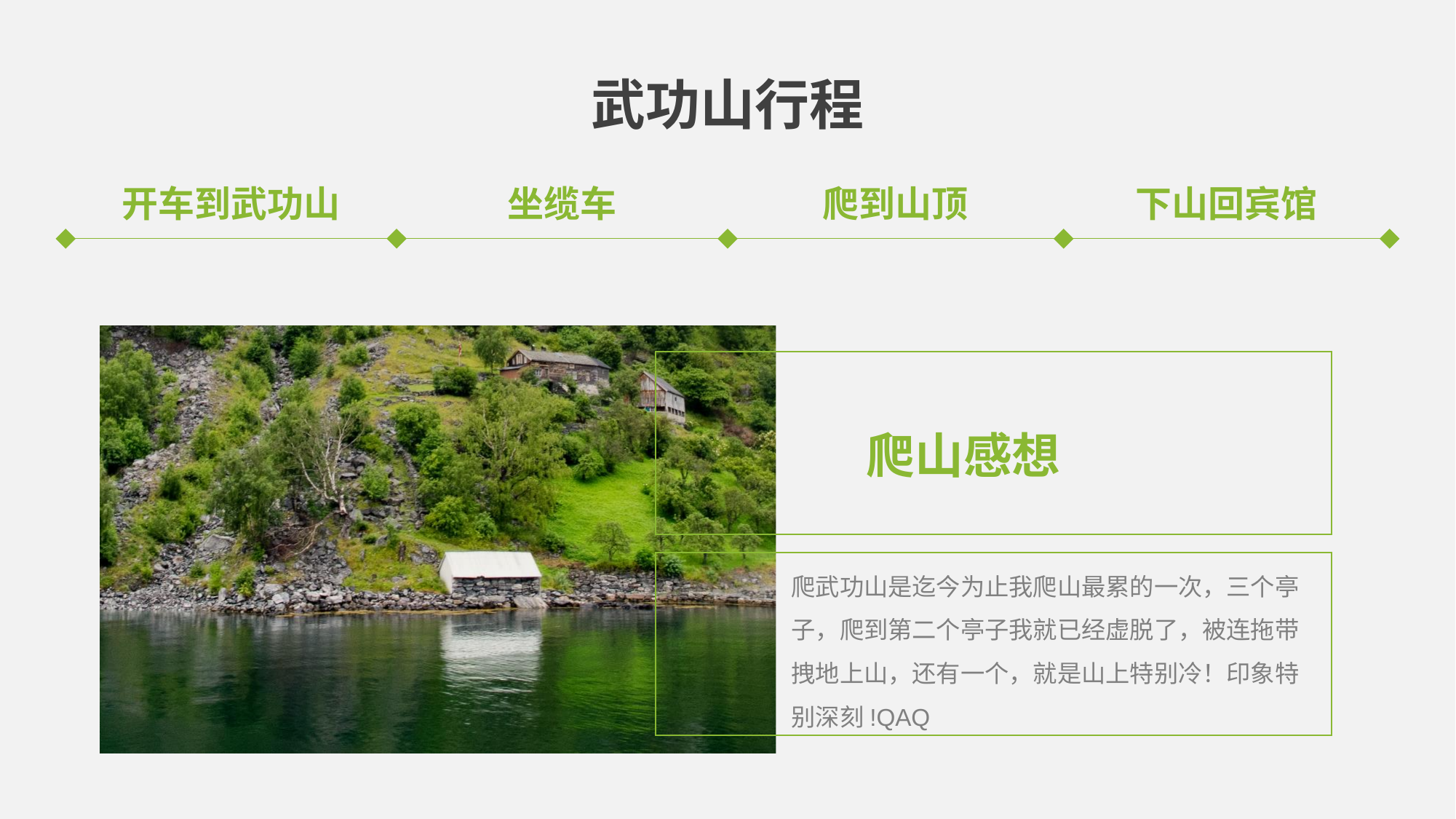

武功山行程
开车到武功山
坐缆车
爬到山顶
下山回宾馆

爬山感想
爬武功山是迄今为止我爬山最累的一次，三个亭子，爬到第二个亭子我就已经虚脱了，被连拖带拽地上山，还有一个，就是山上特别冷！印象特别深刻!QAQ